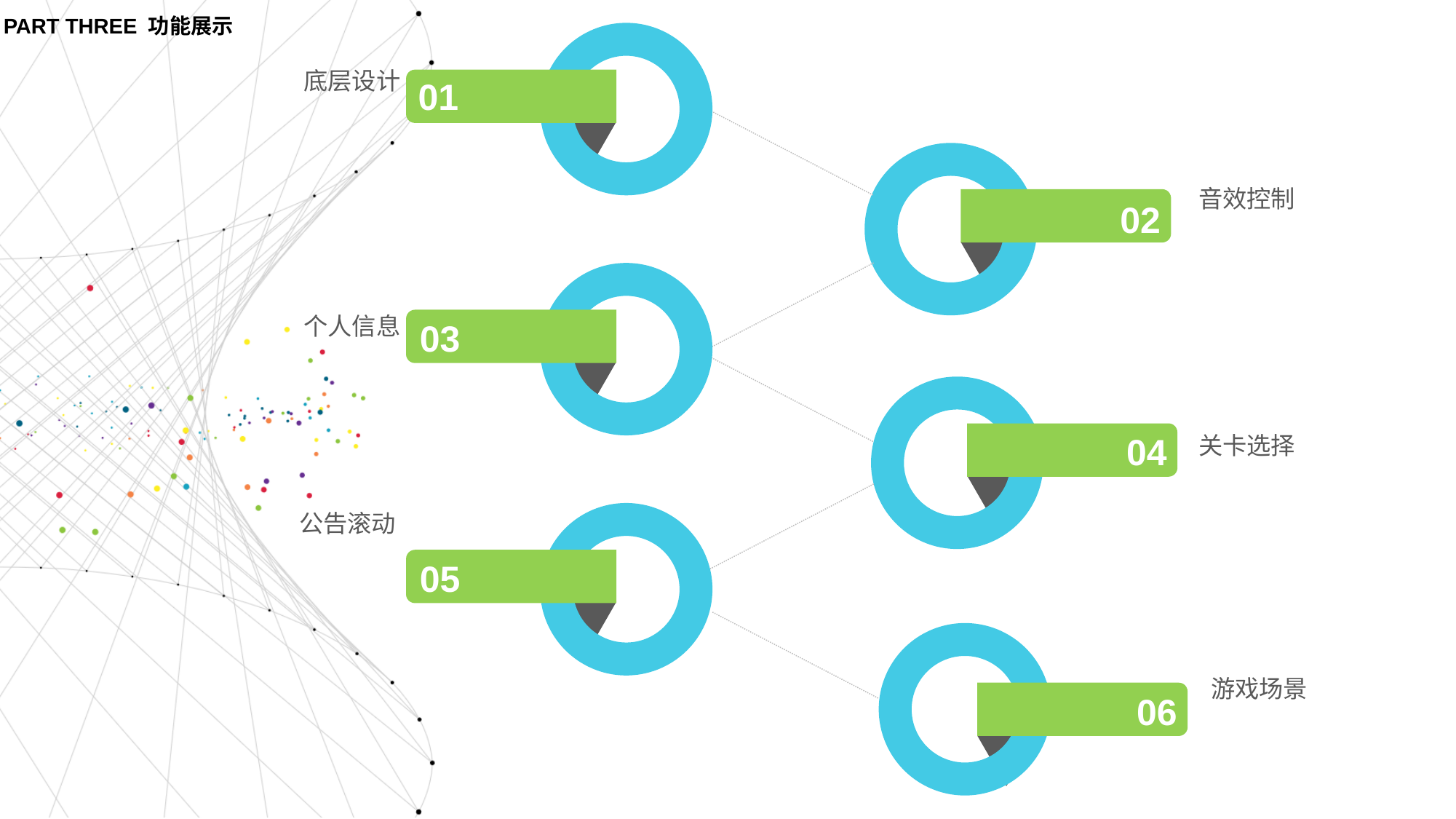

PART THREE 功能展示

底层设计

01

音效控制

02

[unsupported chart]

个人信息

03

04
关卡选择

公告滚动

05

游戏场景

06